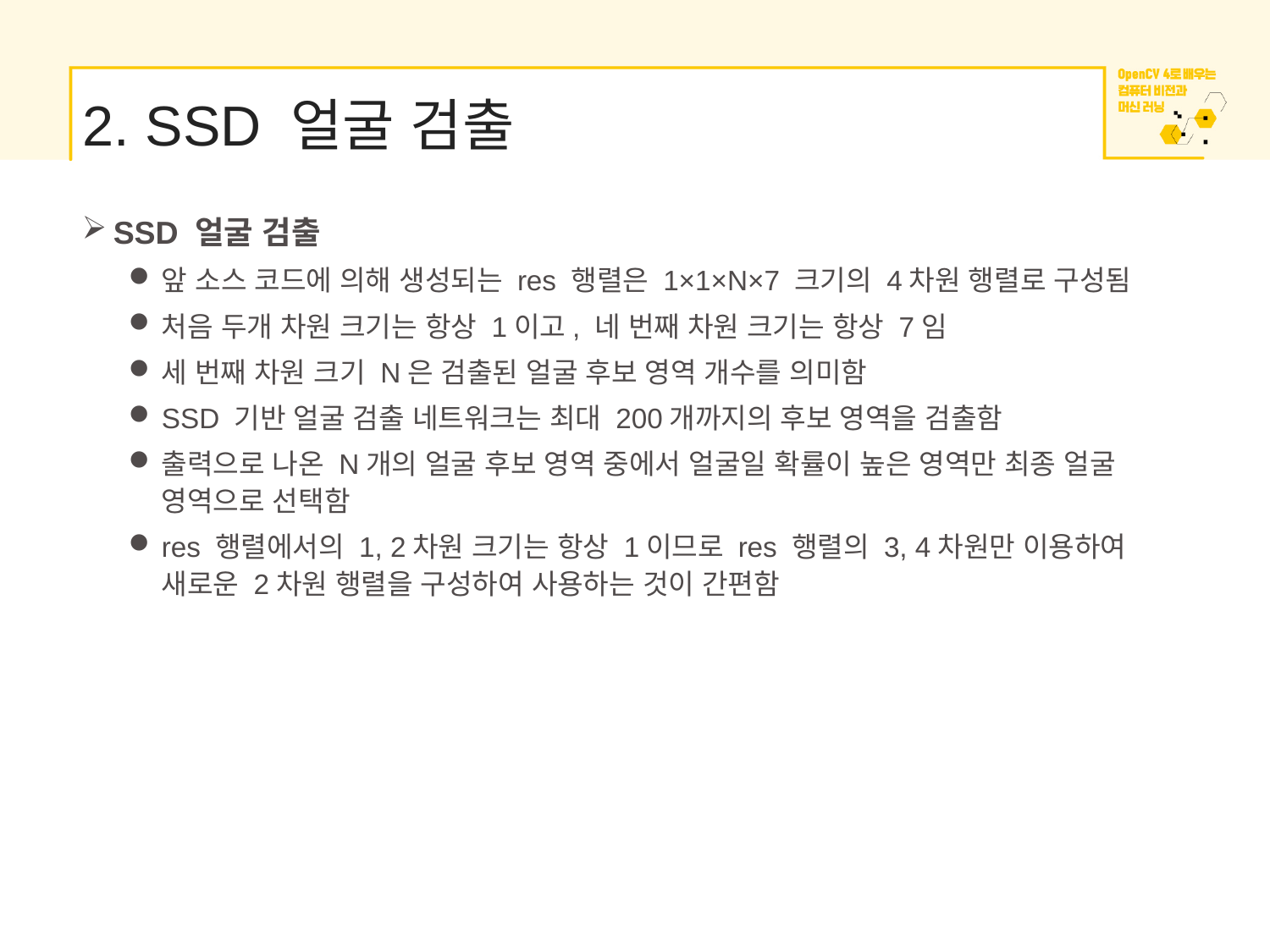

# 2. SSD 얼굴 검출
SSD 얼굴 검출
앞 소스 코드에 의해 생성되는 res 행렬은 1×1×N×7 크기의 4차원 행렬로 구성됨
처음 두개 차원 크기는 항상 1이고, 네 번째 차원 크기는 항상 7임
세 번째 차원 크기 N은 검출된 얼굴 후보 영역 개수를 의미함
SSD 기반 얼굴 검출 네트워크는 최대 200개까지의 후보 영역을 검출함
출력으로 나온 N개의 얼굴 후보 영역 중에서 얼굴일 확률이 높은 영역만 최종 얼굴 영역으로 선택함
res 행렬에서의 1, 2차원 크기는 항상 1이므로 res 행렬의 3, 4차원만 이용하여 새로운 2차원 행렬을 구성하여 사용하는 것이 간편함